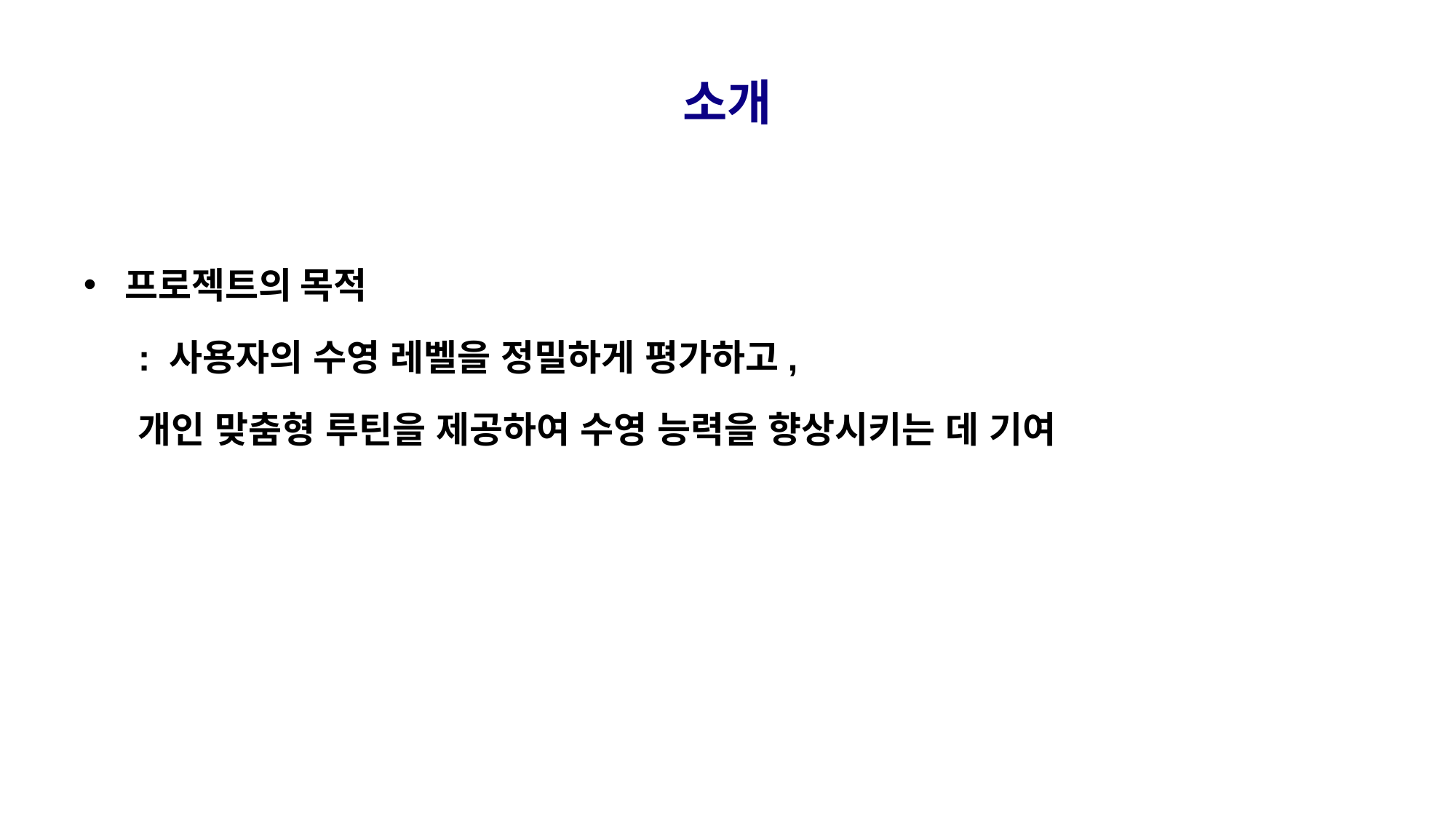

# 소개

프로젝트의 목적
: 사용자의 수영 레벨을 정밀하게 평가하고,
개인 맞춤형 루틴을 제공하여 수영 능력을 향상시키는 데 기여